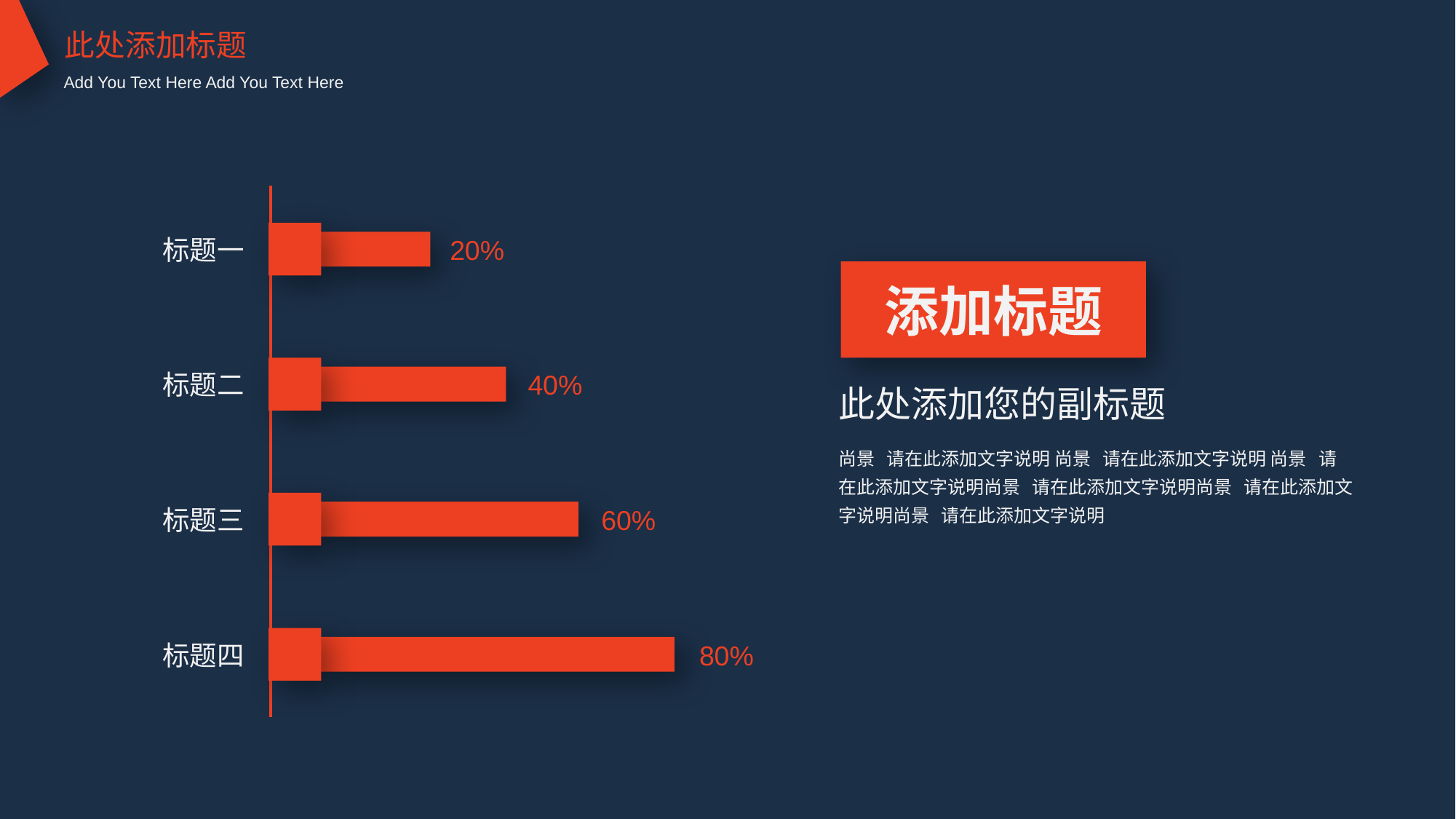

此处添加标题
Add You Text Here Add You Text Here
标题一
20%

添加标题
标题二

40%

此处添加您的副标题
尚景   请在此添加文字说明 尚景   请在此添加文字说明 尚景   请在此添加文字说明尚景   请在此添加文字说明尚景   请在此添加文字说明尚景   请在此添加文字说明
标题三

60%

标题四

80%